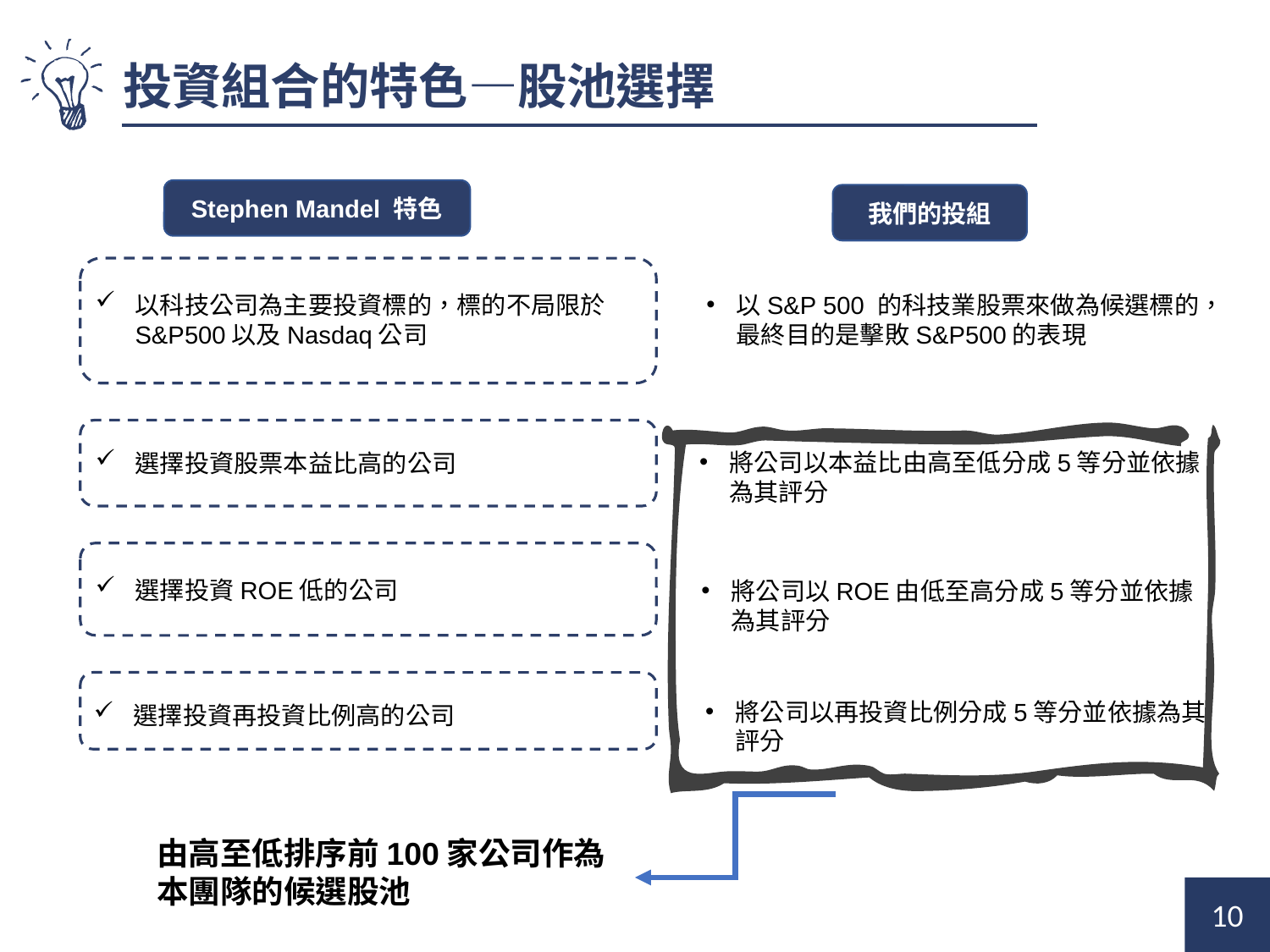

投資組合的特色—股池選擇
Stephen Mandel 特色
我們的投組

以科技公司為主要投資標的，標的不局限於S&P500以及Nasdaq公司
以S&P 500 的科技業股票來做為候選標的，最終目的是擊敗S&P500的表現

將公司以本益比由高至低分成5等分並依據為其評分
選擇投資股票本益比高的公司

選擇投資ROE低的公司
將公司以ROE由低至高分成5等分並依據為其評分

將公司以再投資比例分成5等分並依據為其評分
選擇投資再投資比例高的公司
由高至低排序前100家公司作為本團隊的候選股池
10